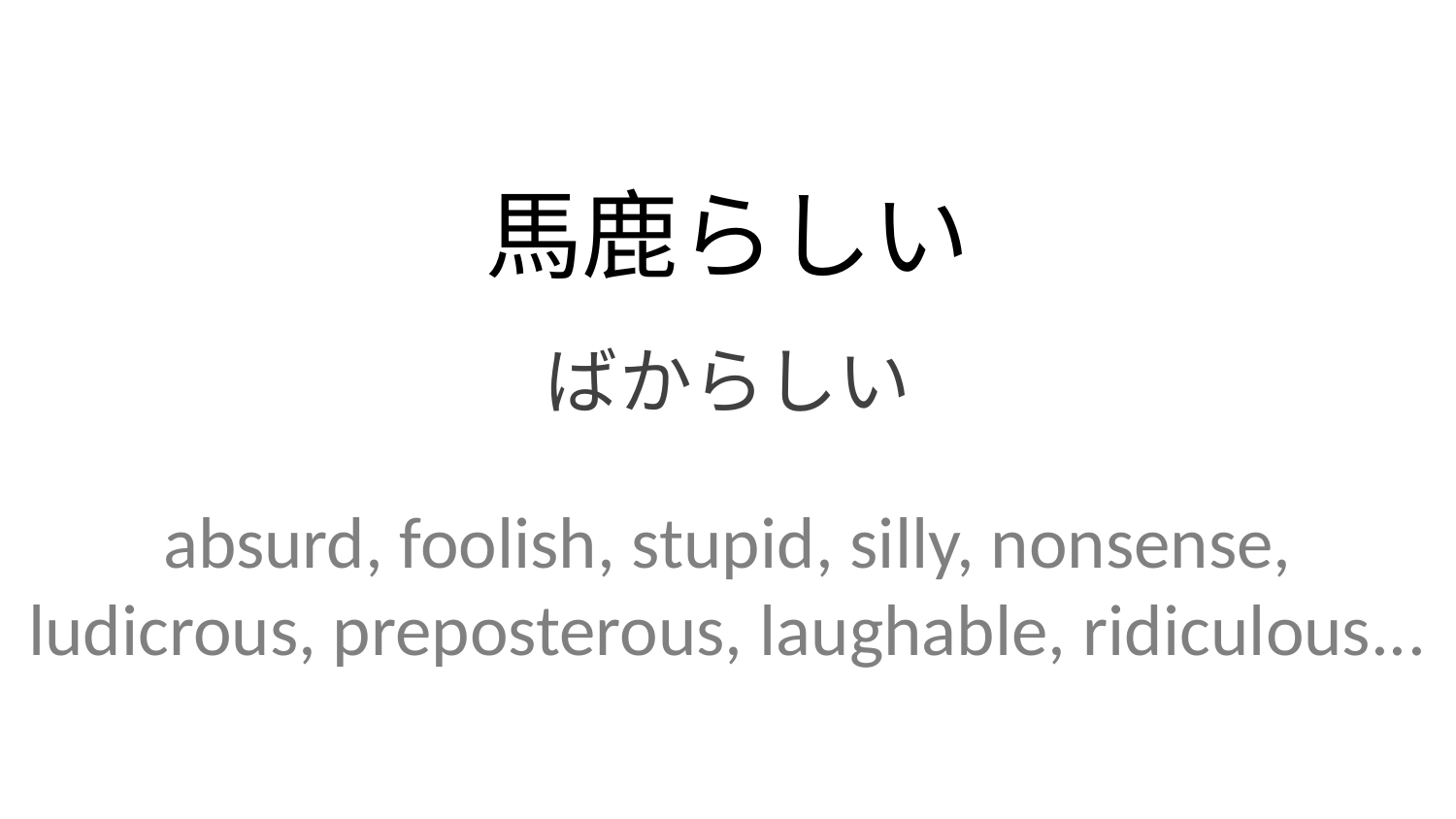

馬鹿らしい

ばからしい
absurd, foolish, stupid, silly, nonsense, ludicrous, preposterous, laughable, ridiculous...